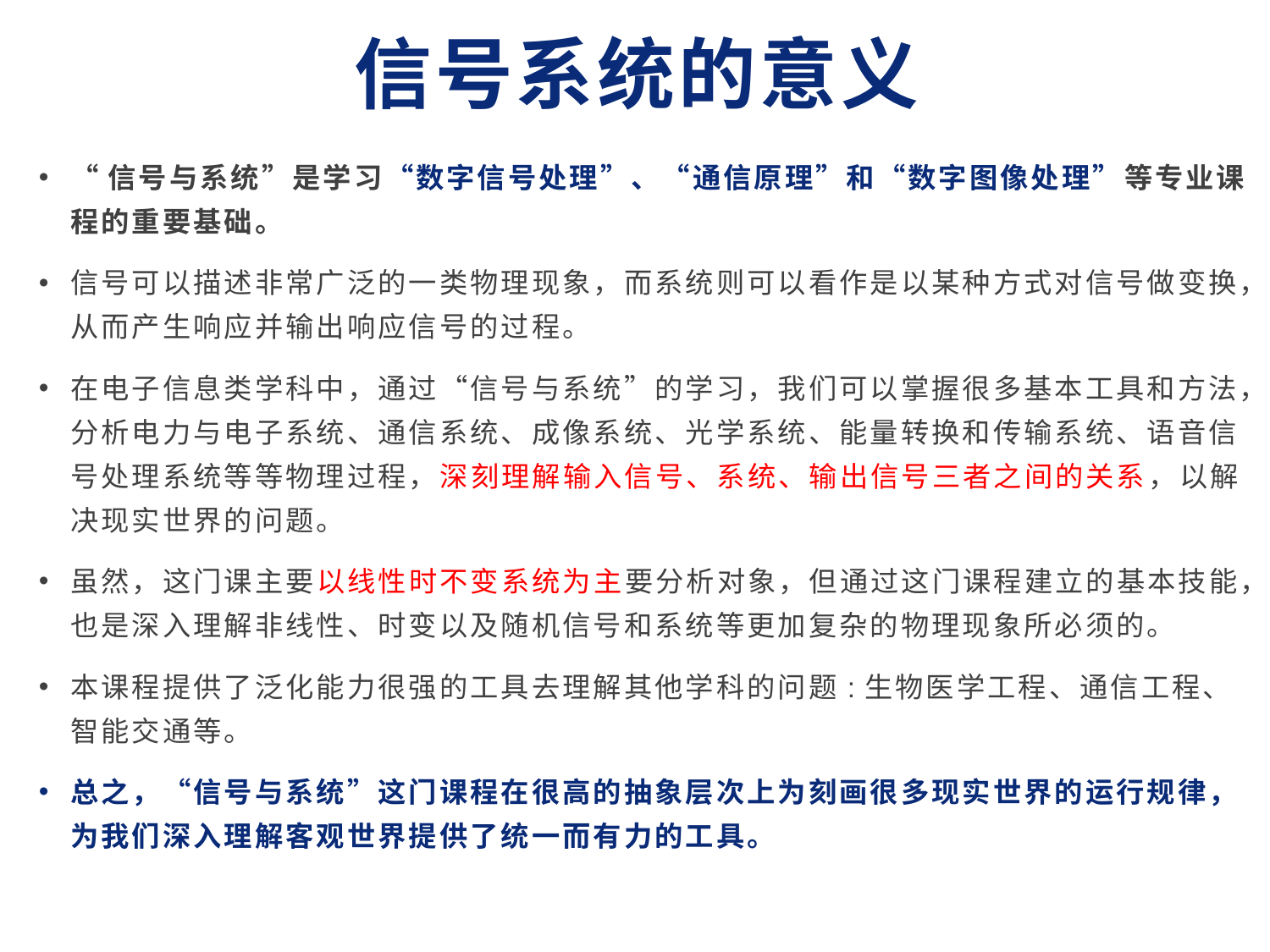

# 信号系统的意义
“信号与系统”是学习“数字信号处理”、“通信原理”和“数字图像处理”等专业课程的重要基础。
信号可以描述非常广泛的一类物理现象，而系统则可以看作是以某种方式对信号做变换，从而产生响应并输出响应信号的过程。
在电子信息类学科中，通过“信号与系统”的学习，我们可以掌握很多基本工具和方法，分析电力与电子系统、通信系统、成像系统、光学系统、能量转换和传输系统、语音信号处理系统等等物理过程，深刻理解输入信号、系统、输出信号三者之间的关系，以解决现实世界的问题。
虽然，这门课主要以线性时不变系统为主要分析对象，但通过这门课程建立的基本技能，也是深入理解非线性、时变以及随机信号和系统等更加复杂的物理现象所必须的。
本课程提供了泛化能力很强的工具去理解其他学科的问题:生物医学工程、通信工程、智能交通等。
总之，“信号与系统”这门课程在很高的抽象层次上为刻画很多现实世界的运行规律，为我们深入理解客观世界提供了统一而有力的工具。